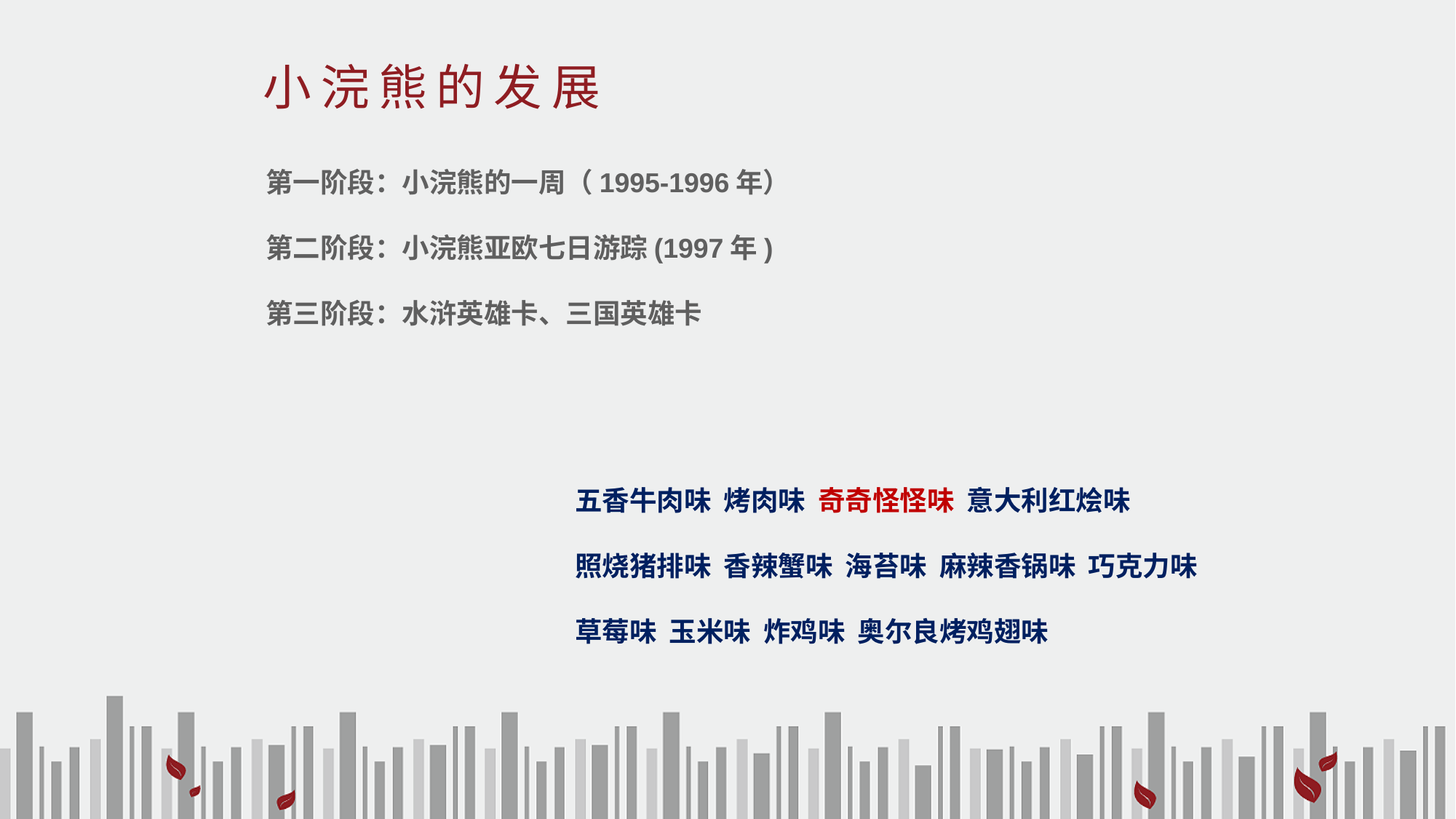

小浣熊的发展
第一阶段：小浣熊的一周（1995-1996年）

第二阶段：小浣熊亚欧七日游踪(1997年)

第三阶段：水浒英雄卡、三国英雄卡

五香牛肉味  烤肉味  奇奇怪怪味  意大利红烩味

照烧猪排味  香辣蟹味  海苔味  麻辣香锅味  巧克力味

草莓味  玉米味  炸鸡味  奥尔良烤鸡翅味